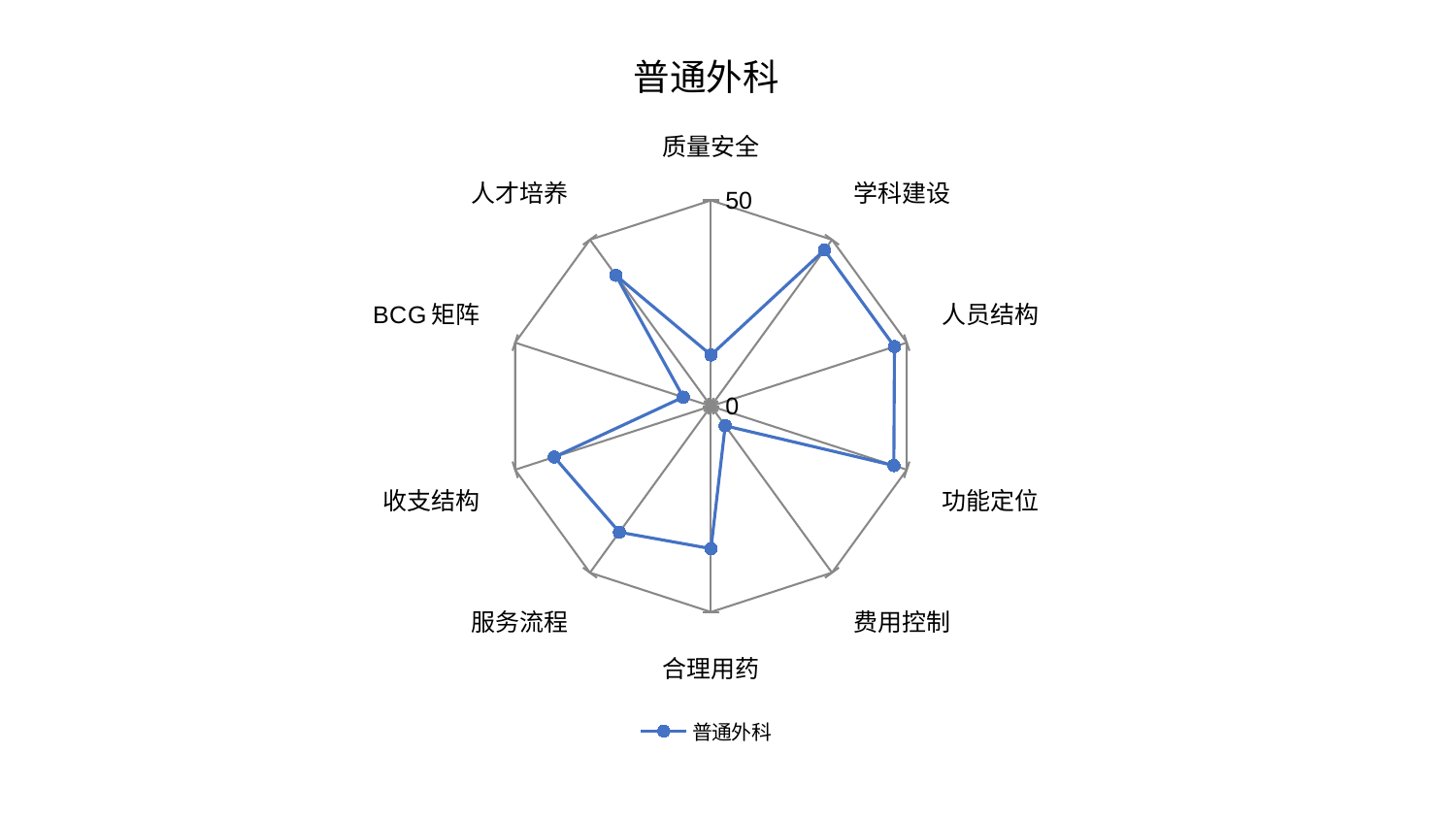

### Chart: 普通外科

| Category | 普通外科 |
|---|---|
| 质量安全 | 12.438890977774046 |
| 学科建设 | 46.8836434609188 |
| 人员结构 | 46.85699843067164 |
| 功能定位 | 46.7022814203802 |
| 费用控制 | 5.888552660392161 |
| 合理用药 | 34.60899505156583 |
| 服务流程 | 37.84249028223936 |
| 收支结构 | 40.0156189112402 |
| BCG矩阵 | 7.073842540965563 |
| 人才培养 | 39.29604206284968 |
122